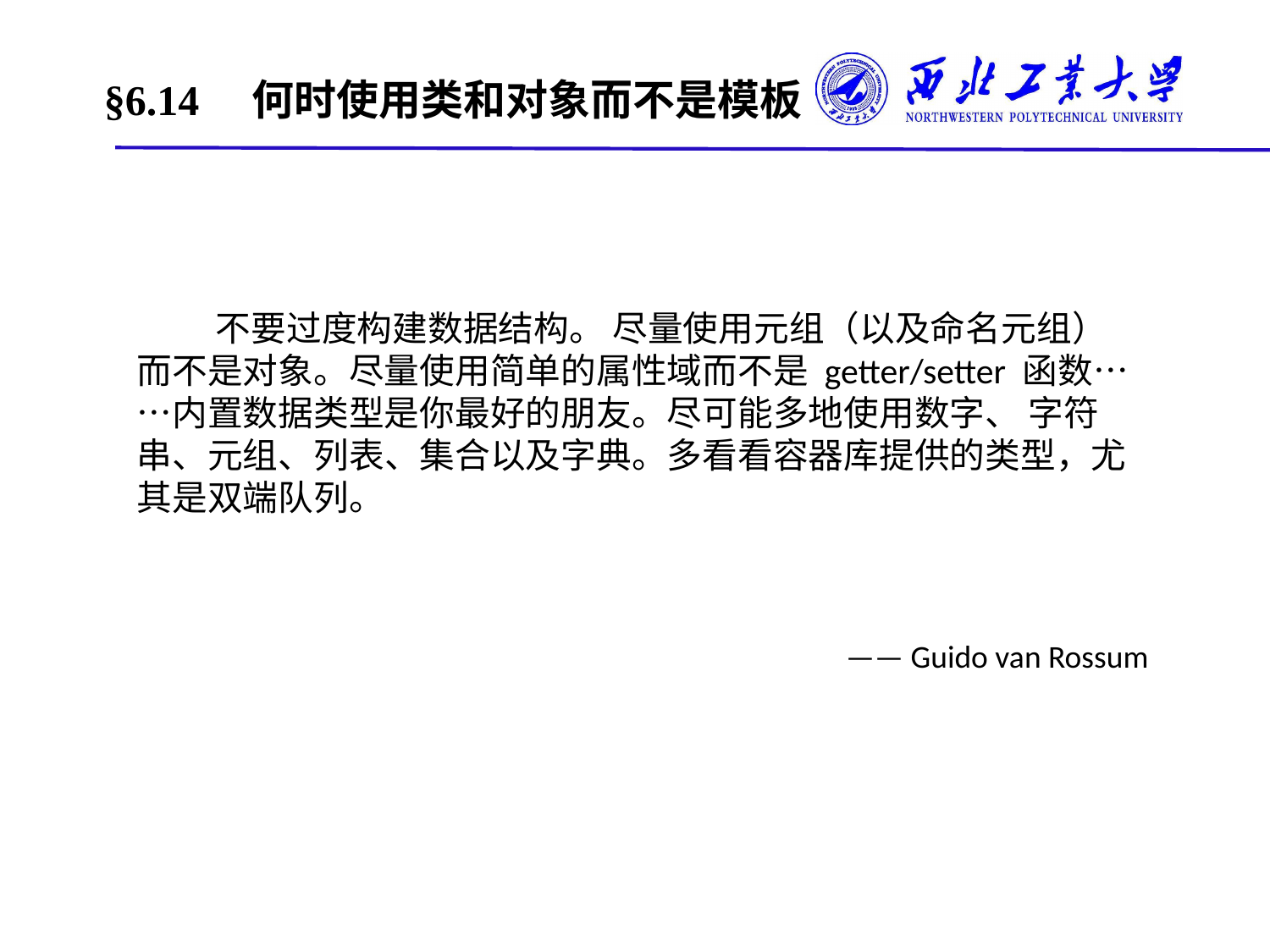

# §6.14　何时使用类和对象而不是模板

         不要过度构建数据结构。 尽量使用元组（以及命名元组）而不是对象。尽量使用简单的属性域而不是 getter/setter 函数……内置数据类型是你最好的朋友。尽可能多地使用数字、 字符串、元组、列表、集合以及字典。多看看容器库提供的类型，尤其是双端队列。

—— Guido van Rossum